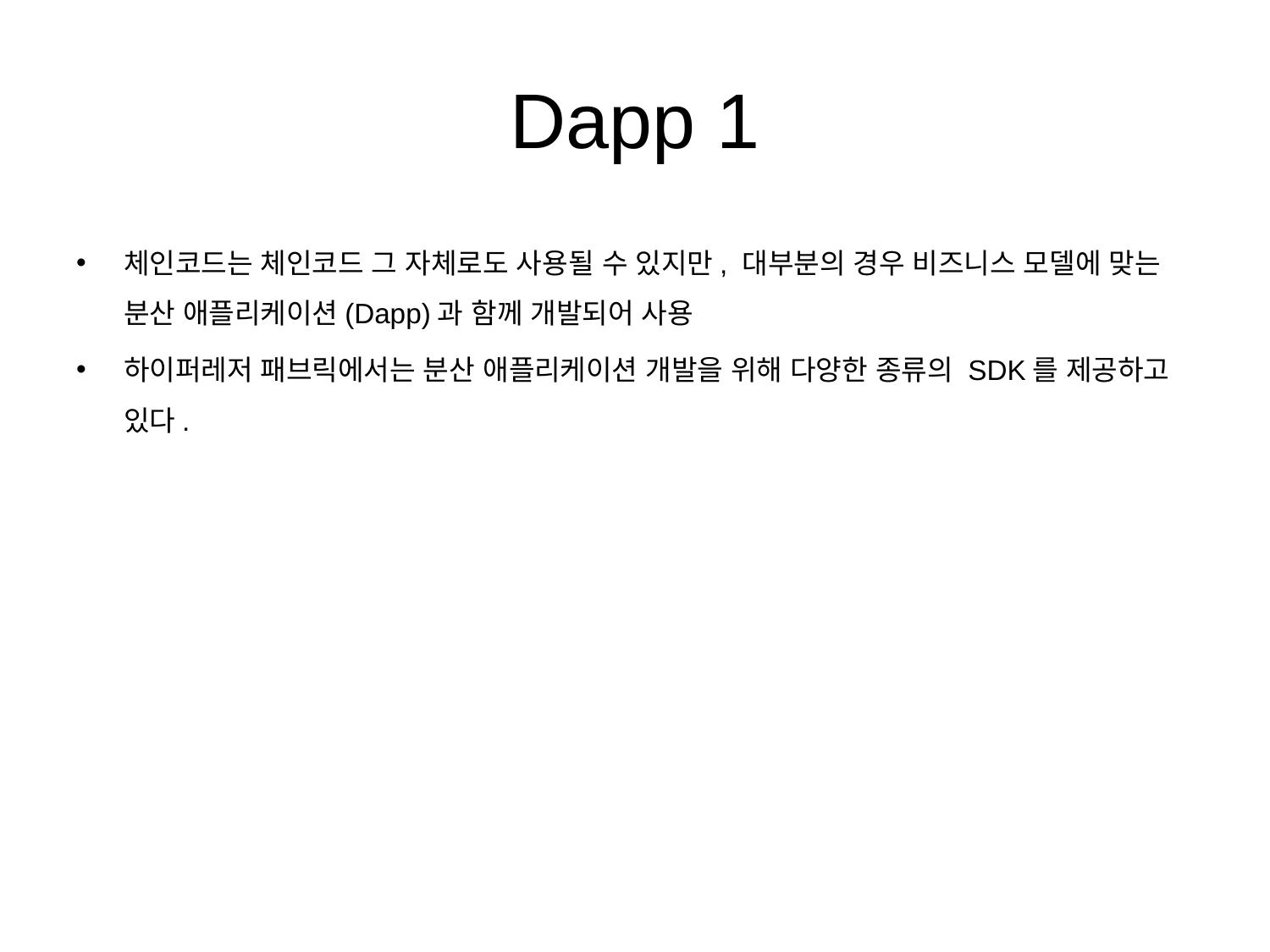

# Dapp 1
체인코드는 체인코드 그 자체로도 사용될 수 있지만, 대부분의 경우 비즈니스 모델에 맞는 분산 애플리케이션(Dapp)과 함께 개발되어 사용
하이퍼레저 패브릭에서는 분산 애플리케이션 개발을 위해 다양한 종류의 SDK를 제공하고 있다.